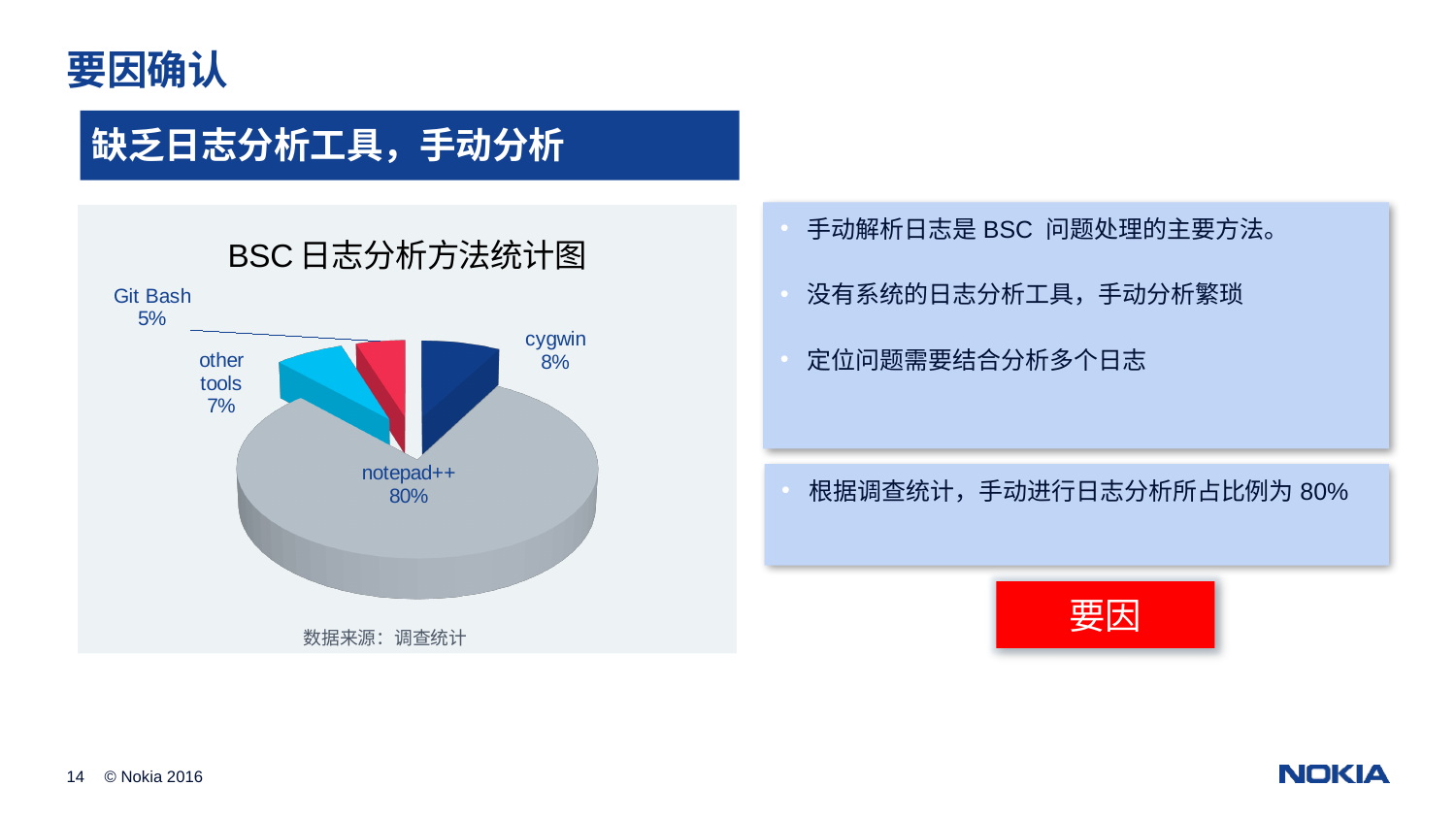

# 要因确认
缺乏日志分析工具，手动分析
手动解析日志是BSC 问题处理的主要方法。
没有系统的日志分析工具，手动分析繁琐
定位问题需要结合分析多个日志

[unsupported chart]

根据调查统计，手动进行日志分析所占比例为80%
要因
数据来源：调查统计